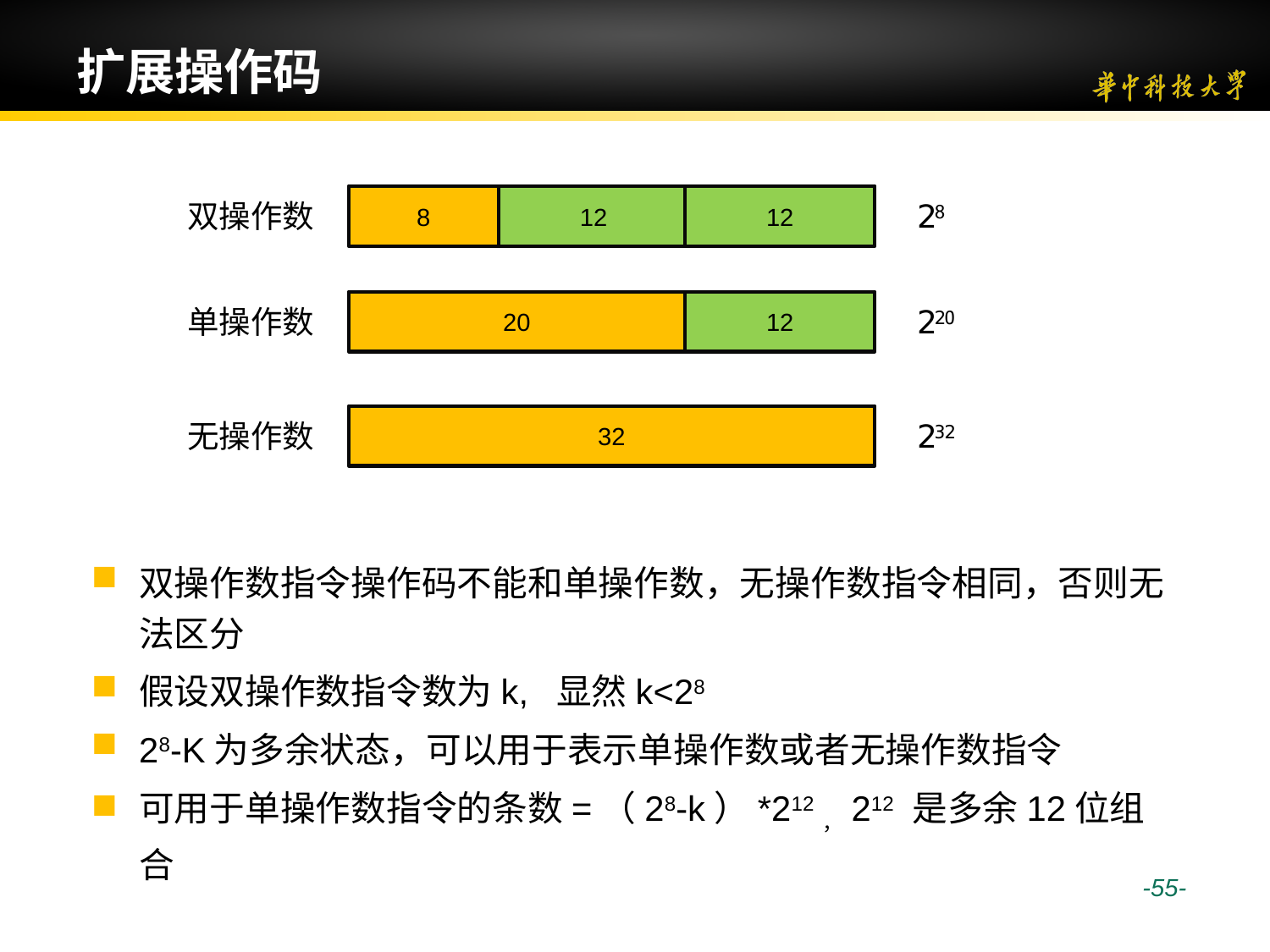

# 扩展操作码
8
12
12
双操作数
28
20
12
单操作数
220
32
无操作数
232
双操作数指令操作码不能和单操作数，无操作数指令相同，否则无法区分
假设双操作数指令数为k,  显然k<28
28-K为多余状态，可以用于表示单操作数或者无操作数指令
可用于单操作数指令的条数=（28-k）*212，212 是多余12位组合

 -55-